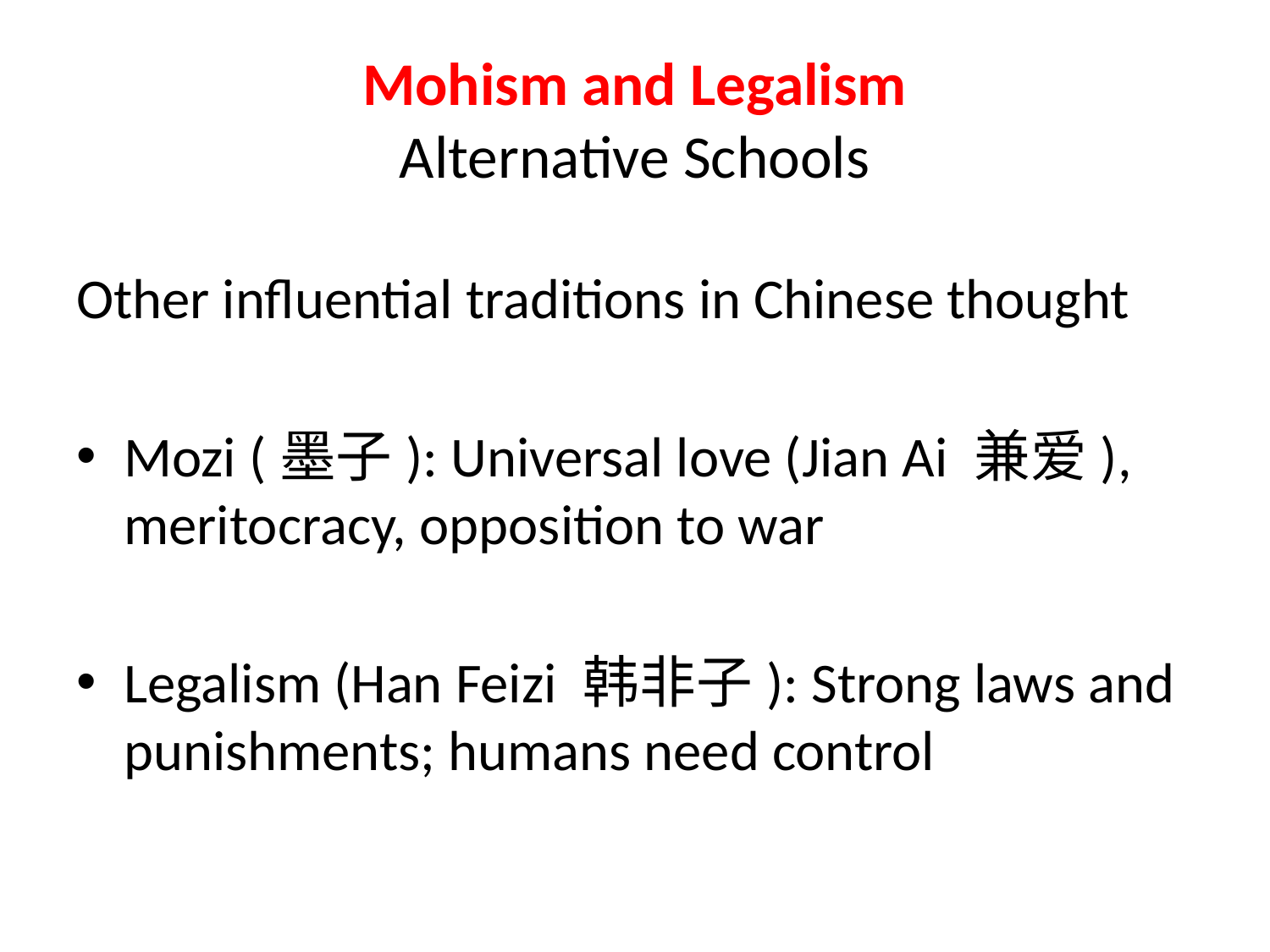

# Mohism and Legalism Alternative Schools
Other influential traditions in Chinese thought

Mozi (墨子): Universal love (Jian Ai 兼爱), meritocracy, opposition to war

Legalism (Han Feizi 韩非子): Strong laws and punishments; humans need control